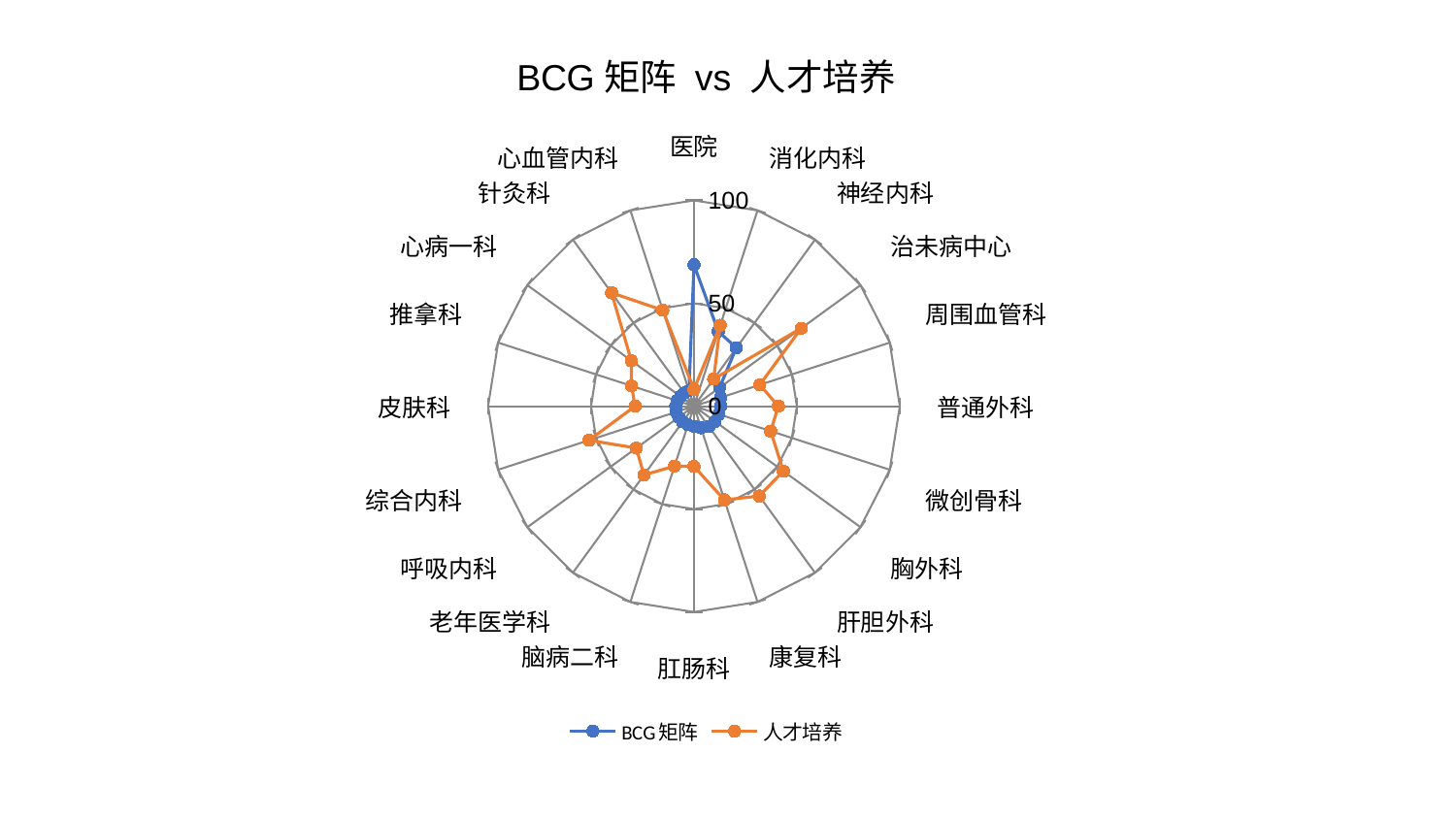

### Chart: BCG矩阵 vs 人才培养

| Category | BCG矩阵 | 人才培养 |
|---|---|---|
| 医院 | 68.70479041579921 | 8.165203472923862 |
| 消化内科 | 38.201242750594105 | 41.3053616684925 |
| 神经内科 | 35.09373914093874 | 16.31612010874505 |
| 治未病中心 | 15.384758393522361 | 64.42429765789629 |
| 周围血管科 | 13.598071083905406 | 33.628986789354705 |
| 普通外科 | 12.945096098330223 | 41.03399867081011 |
| 微创骨科 | 12.707098573465183 | 39.19126986984746 |
| 胸外科 | 12.696768523526673 | 53.69316203323668 |
| 肝胆外科 | 12.351161971714973 | 53.98847385934829 |
| 康复科 | 11.014361015595108 | 47.892510292085014 |
| 肛肠科 | 9.824344083398922 | 29.29254379379334 |
| 脑病二科 | 9.438690227669866 | 30.640129017037392 |
| 老年医学科 | 9.398632375111132 | 41.32315203787832 |
| 呼吸内科 | 9.179232181881575 | 34.62497110064937 |
| 综合内科 | 9.115948943446384 | 53.64595859220975 |
| 皮肤科 | 8.86769690979227 | 28.5914895068159 |
| 推拿科 | 8.569382185815336 | 31.90647795310304 |
| 心病一科 | 8.090303218673338 | 37.61440590261146 |
| 针灸科 | 7.935428421951711 | 68.08527230006023 |
| 心血管内科 | 7.8982571192544295 | 49.0474746161207 |
81